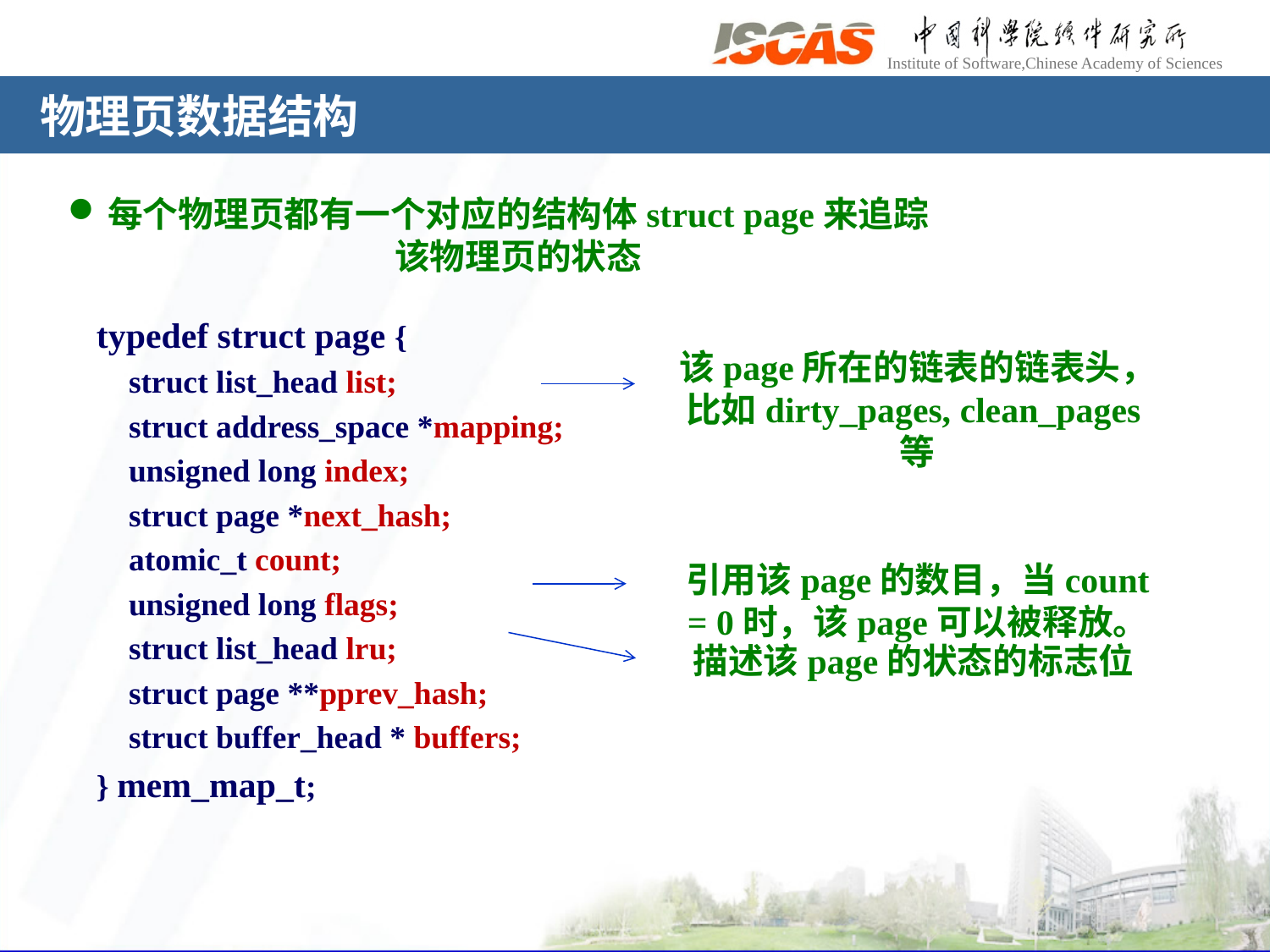

# 物理页数据结构
每个物理页都有一个对应的结构体struct page来追踪该物理页的状态
typedef struct page {
    struct list_head list;
    struct address_space *mapping;
    unsigned long index;
    struct page *next_hash;
    atomic_t count;
    unsigned long flags;
    struct list_head lru;
    struct page **pprev_hash;
    struct buffer_head * buffers;
} mem_map_t;
该page所在的链表的链表头，比如dirty_pages, clean_pages等
引用该page的数目，当count = 0时，该page可以被释放。
描述该page的状态的标志位